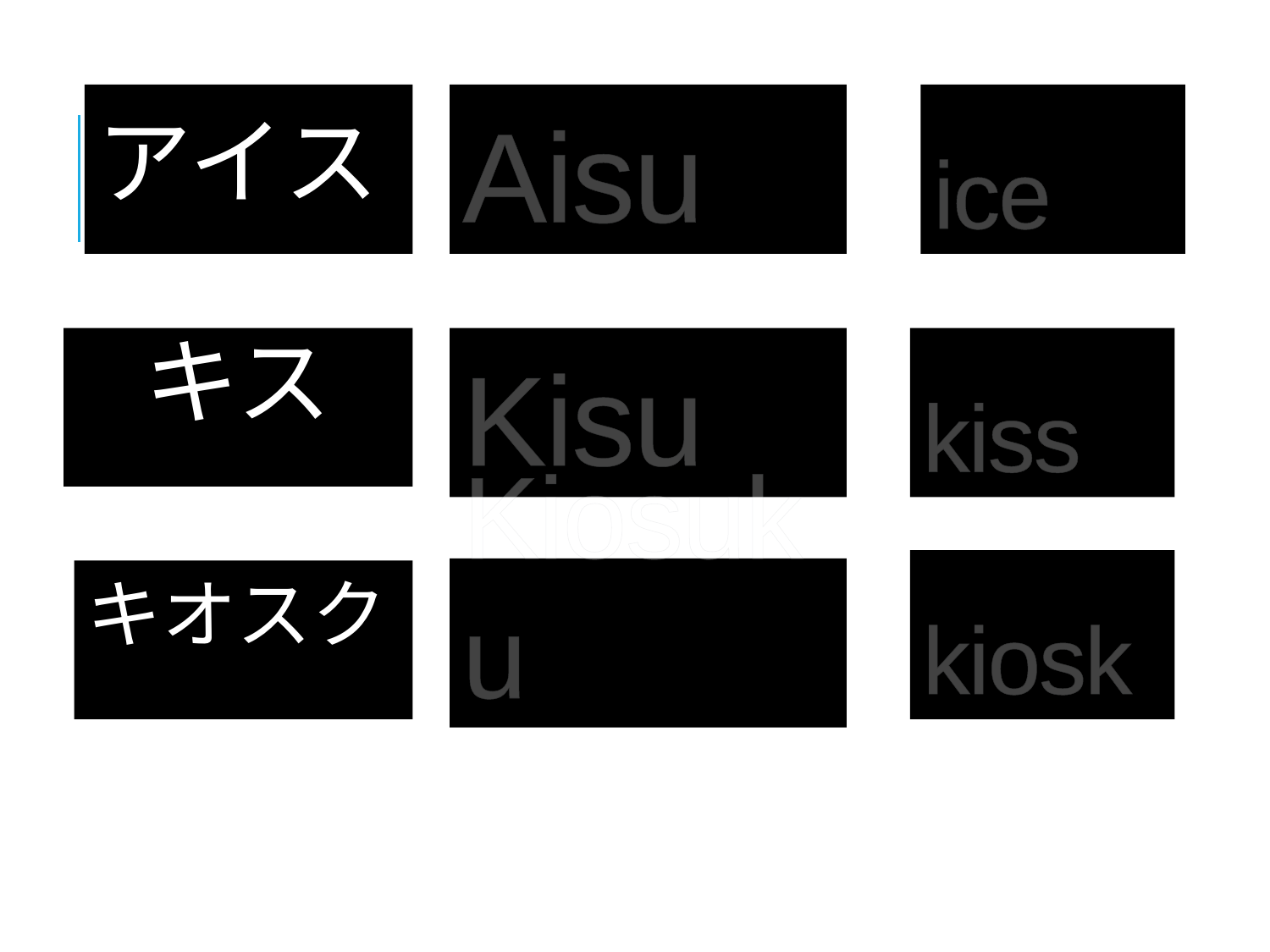

# アイス
Aisu
ice
キス
Kisu
kiss
kiosk
Kiosuku
キオスク